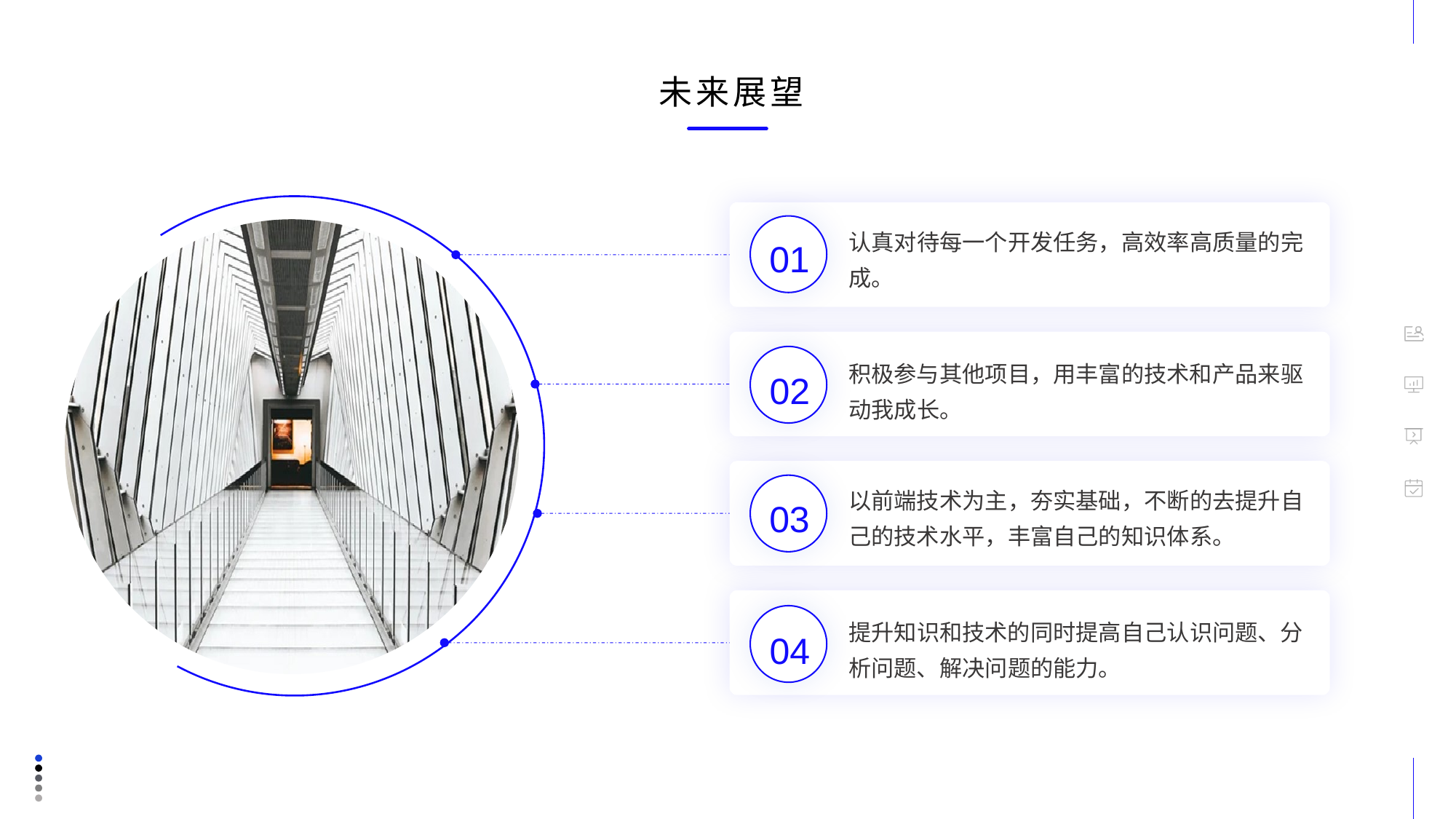

未来展望

认真对待每一个开发任务，高效率高质量的完成。

01
积极参与其他项目，用丰富的技术和产品来驱动我成长。

02
以前端技术为主，夯实基础，不断的去提升自己的技术水平，丰富自己的知识体系。

03
提升知识和技术的同时提高自己认识问题、分析问题、解决问题的能力。

04